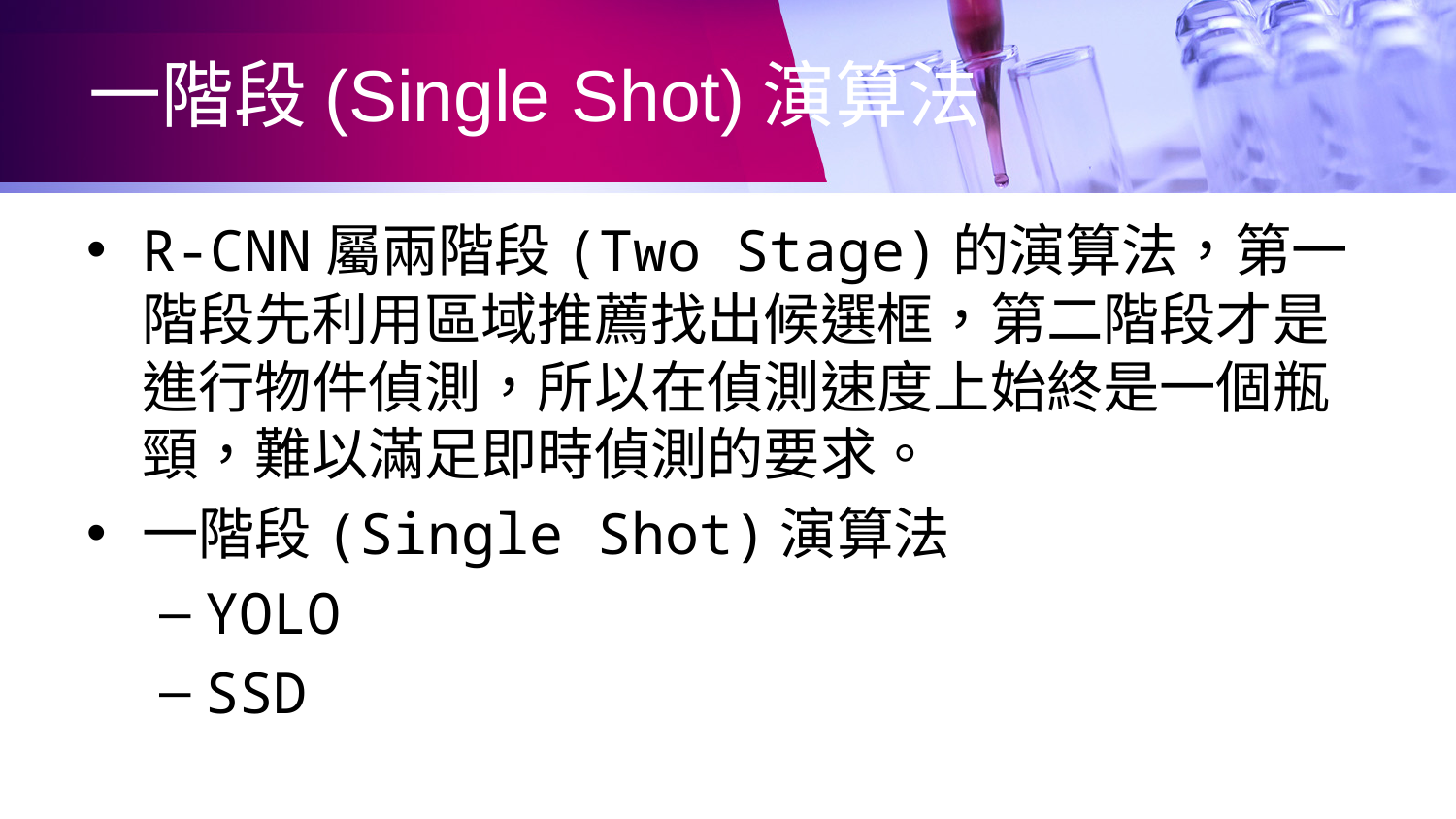

# 一階段(Single Shot)演算法
R-CNN屬兩階段(Two Stage)的演算法，第一階段先利用區域推薦找出候選框，第二階段才是進行物件偵測，所以在偵測速度上始終是一個瓶頸，難以滿足即時偵測的要求。
一階段(Single Shot)演算法
YOLO
SSD